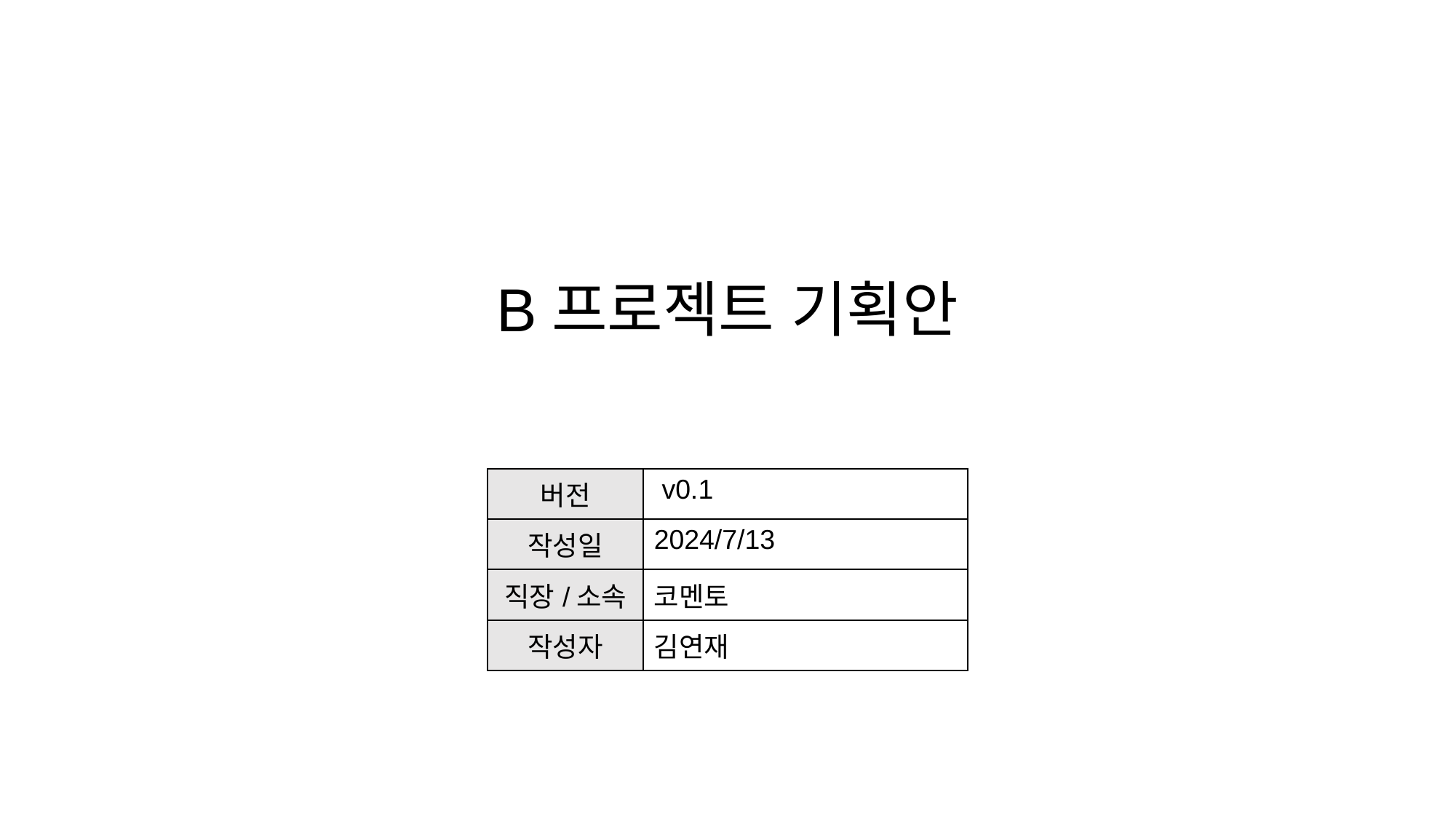

# B프로젝트 기획안
| 버전 | v0.1 |
| --- | --- |
| 작성일 | 2024/7/13 |
| 직장/소속 | 코멘토 |
| 작성자 | 김연재 |